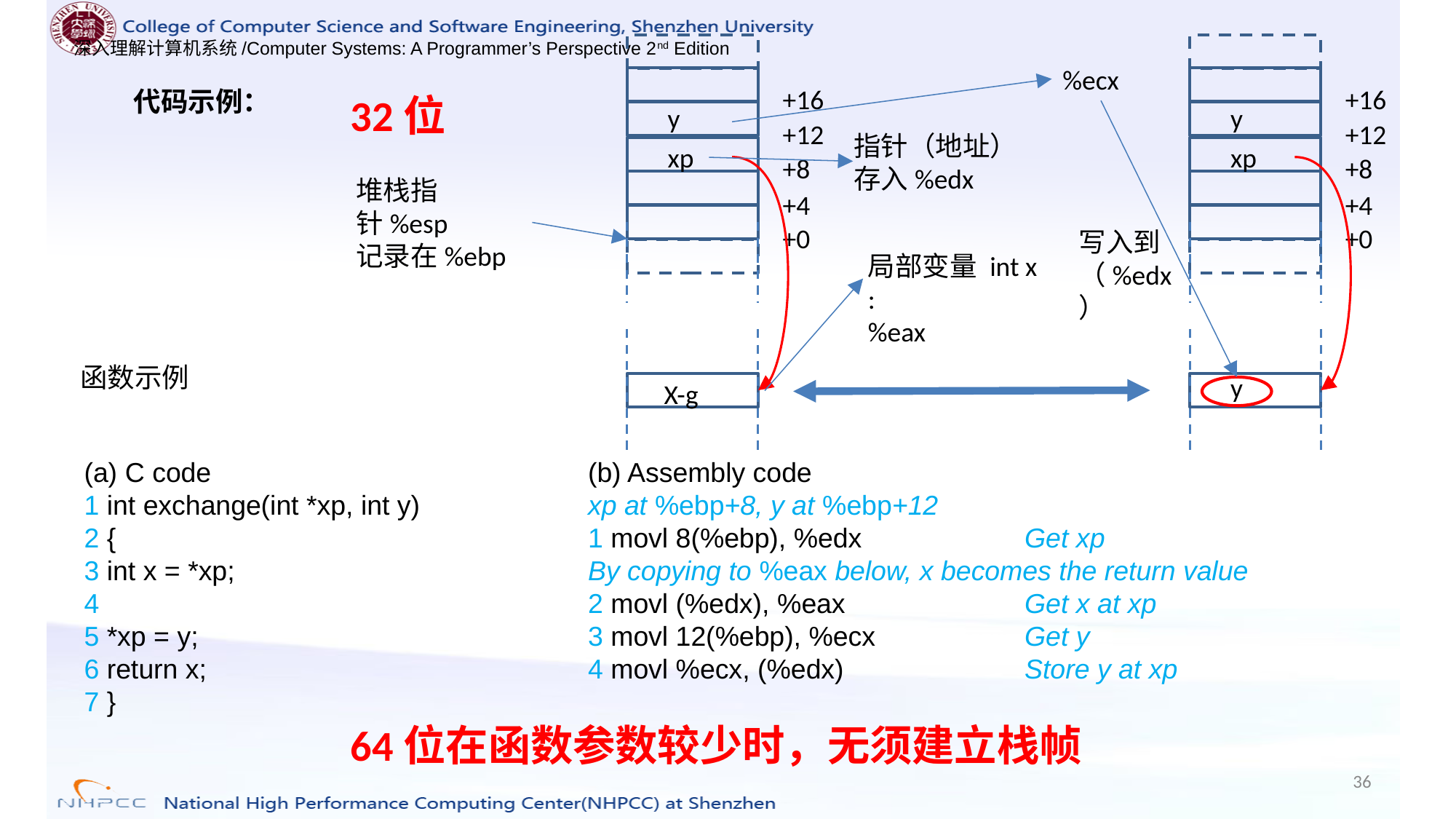

%ecx

+16
+16
代码示例：
32位
y
y
y

+12
+12
指针（地址）存入%edx
xp
xp

+8
+8
堆栈指针%esp
记录在%ebp

+4
+4

+0
+0
写入到（%edx）

局部变量 int x :
%eax
函数示例
X-g

(a) C code
1 int exchange(int *xp, int y)
2 {
3 int x = *xp;
4
5 *xp = y;
6 return x;
7 }
(b) Assembly code
xp at %ebp+8, y at %ebp+12
1 movl 8(%ebp), %edx 		Get xp
By copying to %eax below, x becomes the return value
2 movl (%edx), %eax 		Get x at xp
3 movl 12(%ebp), %ecx 		Get y
4 movl %ecx, (%edx) 		Store y at xp
64位在函数参数较少时，无须建立栈帧
36